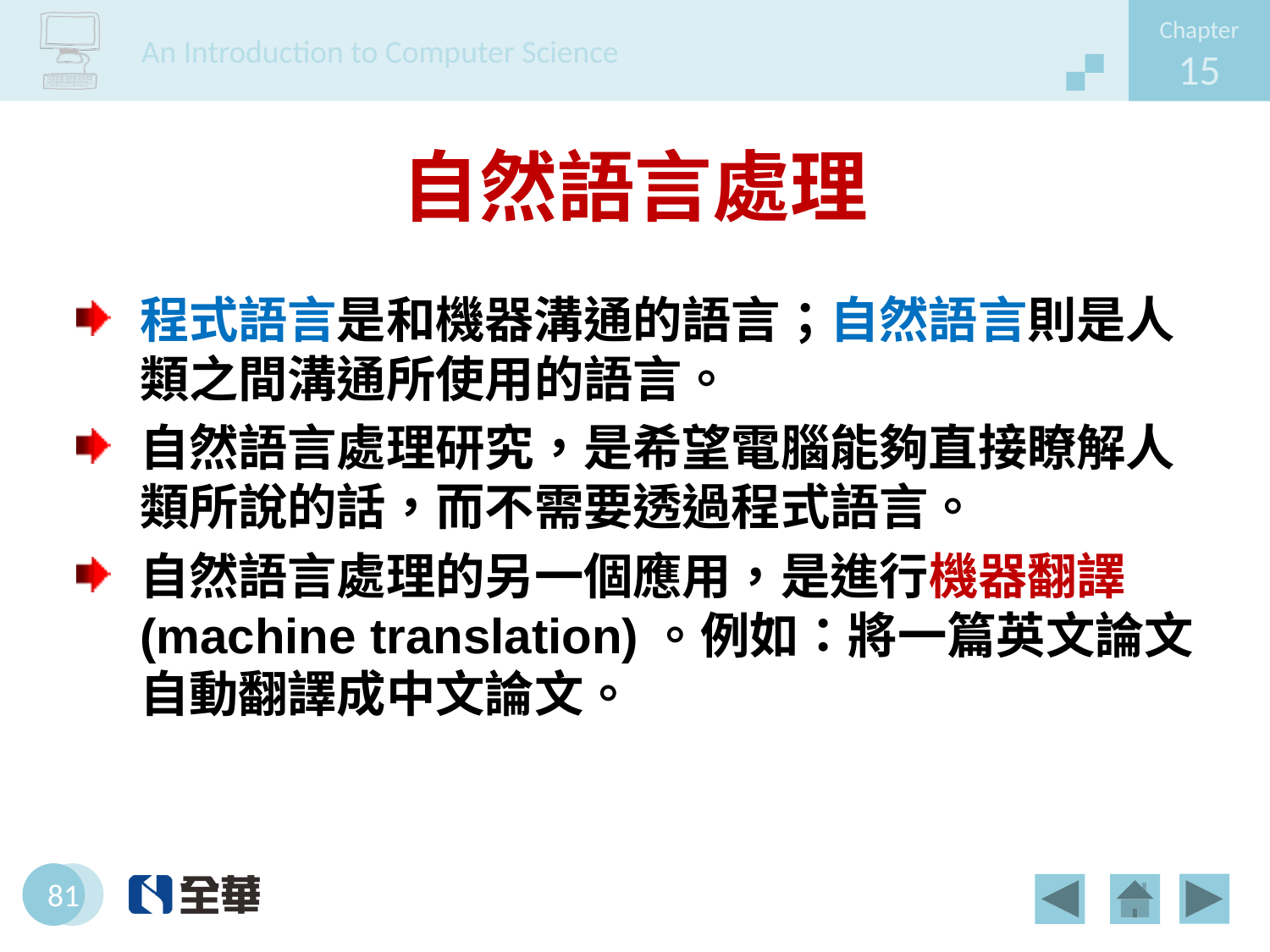

# 自然語言處理
程式語言是和機器溝通的語言；自然語言則是人類之間溝通所使用的語言。
自然語言處理研究，是希望電腦能夠直接瞭解人類所說的話，而不需要透過程式語言。
自然語言處理的另一個應用，是進行機器翻譯(machine translation)。例如：將一篇英文論文自動翻譯成中文論文。